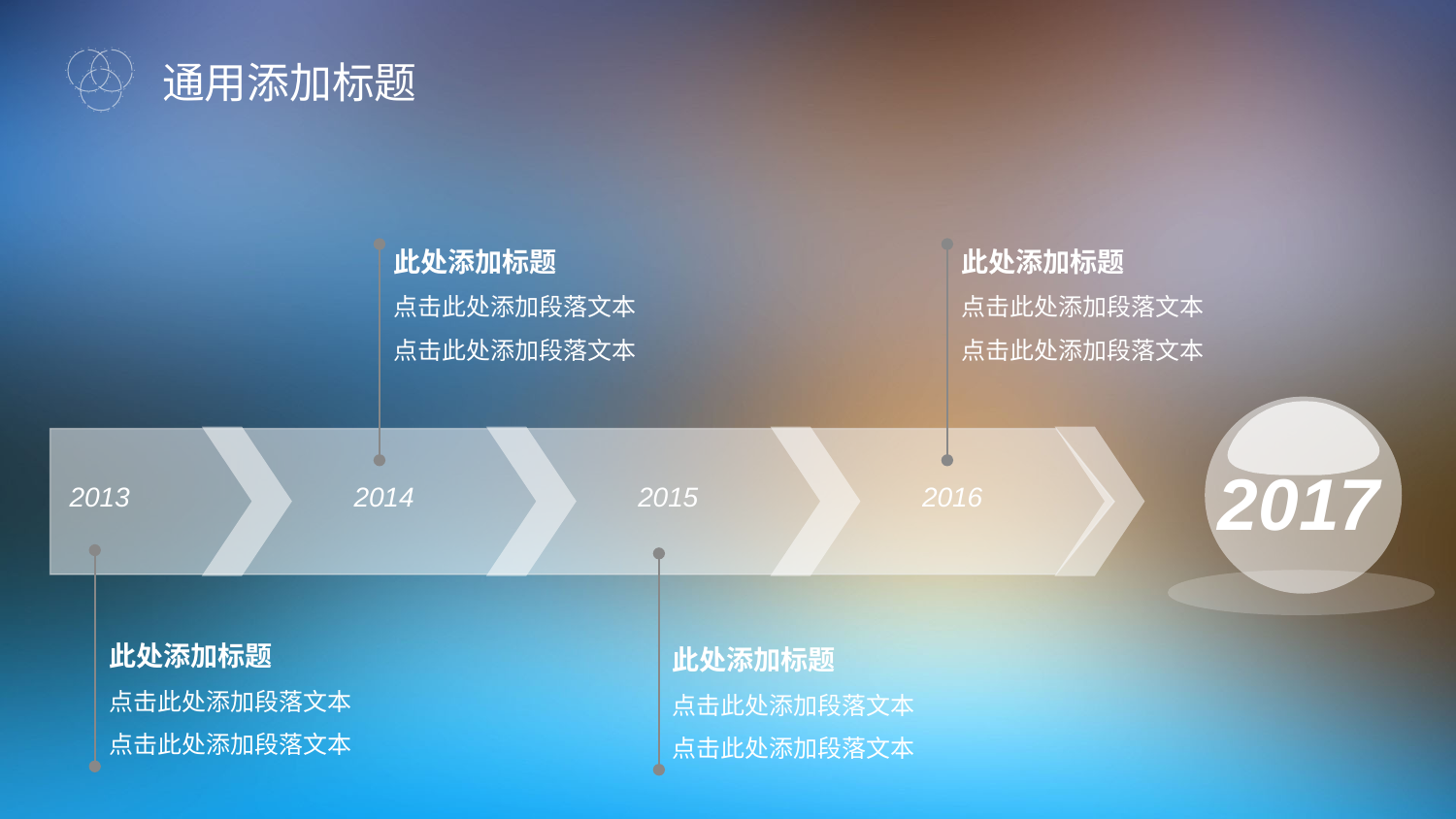

通用添加标题
此处添加标题
点击此处添加段落文本
点击此处添加段落文本

此处添加标题
点击此处添加段落文本
点击此处添加段落文本

2017

2013
2014
2015
2016

此处添加标题
点击此处添加段落文本
点击此处添加段落文本

此处添加标题
点击此处添加段落文本
点击此处添加段落文本